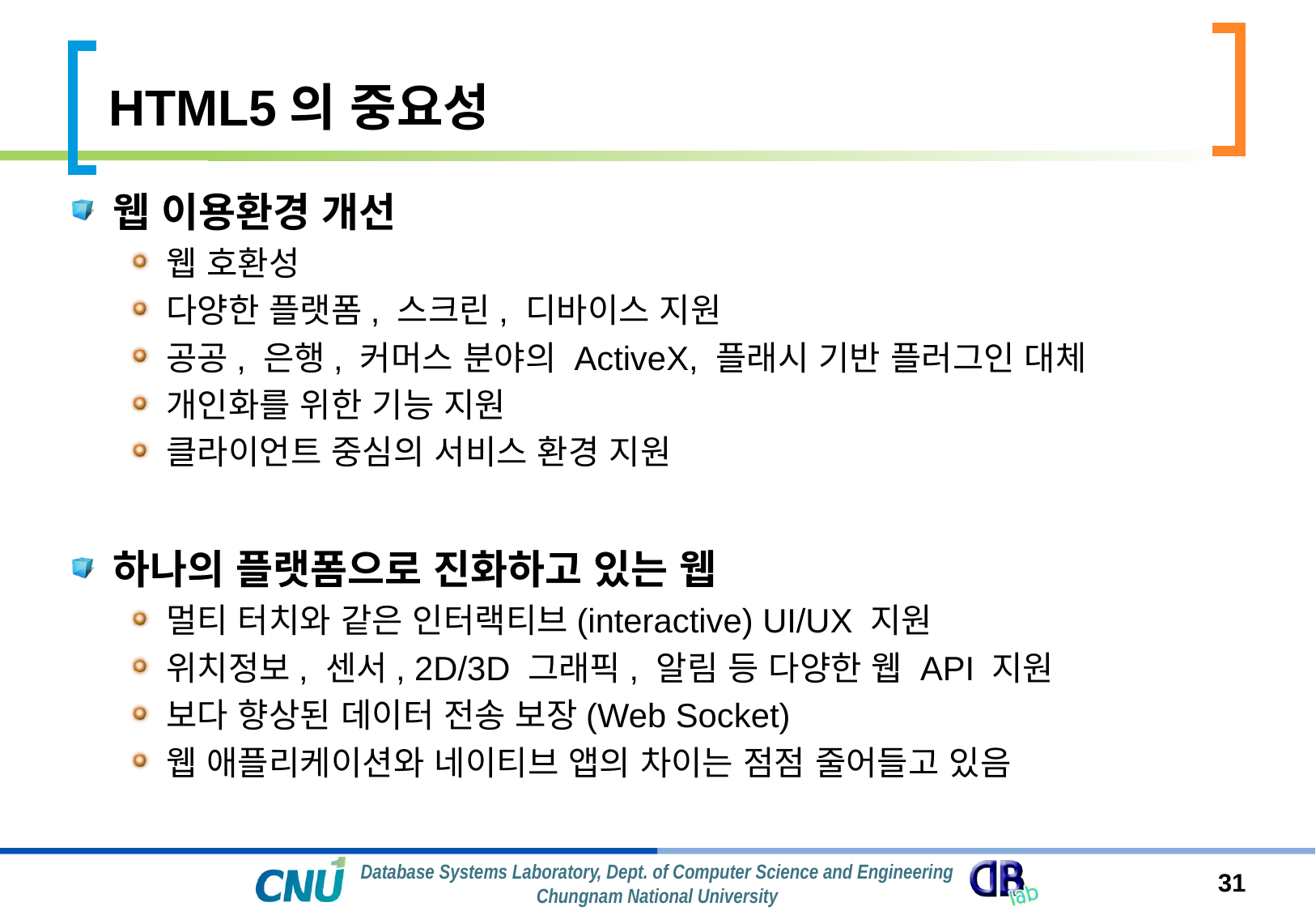

# HTML5의 중요성
웹 이용환경 개선
웹 호환성
다양한 플랫폼, 스크린, 디바이스 지원
공공, 은행, 커머스 분야의 ActiveX, 플래시 기반 플러그인 대체
개인화를 위한 기능 지원
클라이언트 중심의 서비스 환경 지원

하나의 플랫폼으로 진화하고 있는 웹
멀티 터치와 같은 인터랙티브(interactive) UI/UX 지원
위치정보, 센서, 2D/3D 그래픽, 알림 등 다양한 웹 API 지원
보다 향상된 데이터 전송 보장(Web Socket)
웹 애플리케이션와 네이티브 앱의 차이는 점점 줄어들고 있음

31